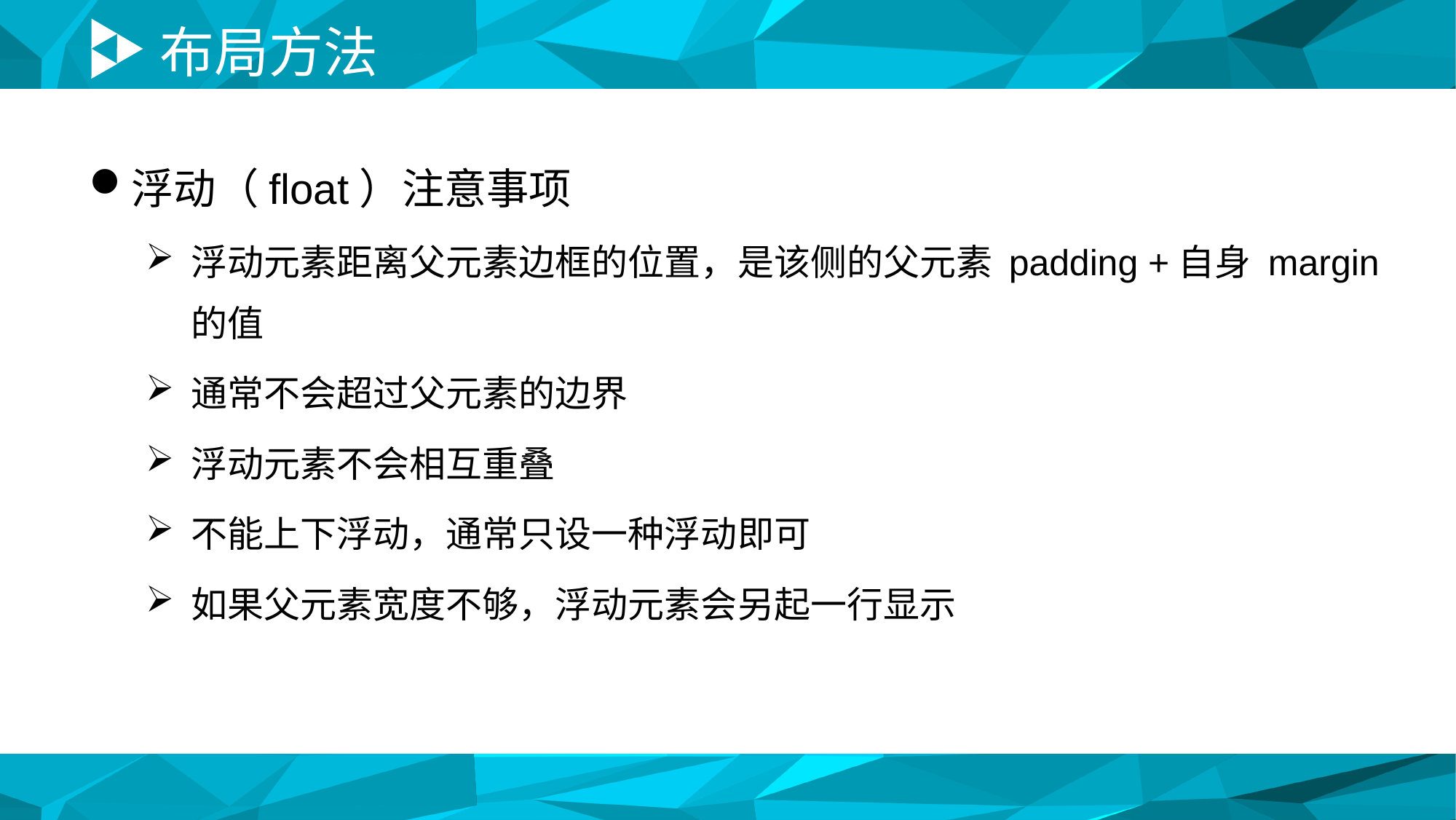

# 布局方法
浮动（float）注意事项
浮动元素距离父元素边框的位置，是该侧的父元素 padding +自身 margin 的值
通常不会超过父元素的边界
浮动元素不会相互重叠
不能上下浮动，通常只设一种浮动即可
如果父元素宽度不够，浮动元素会另起一行显示